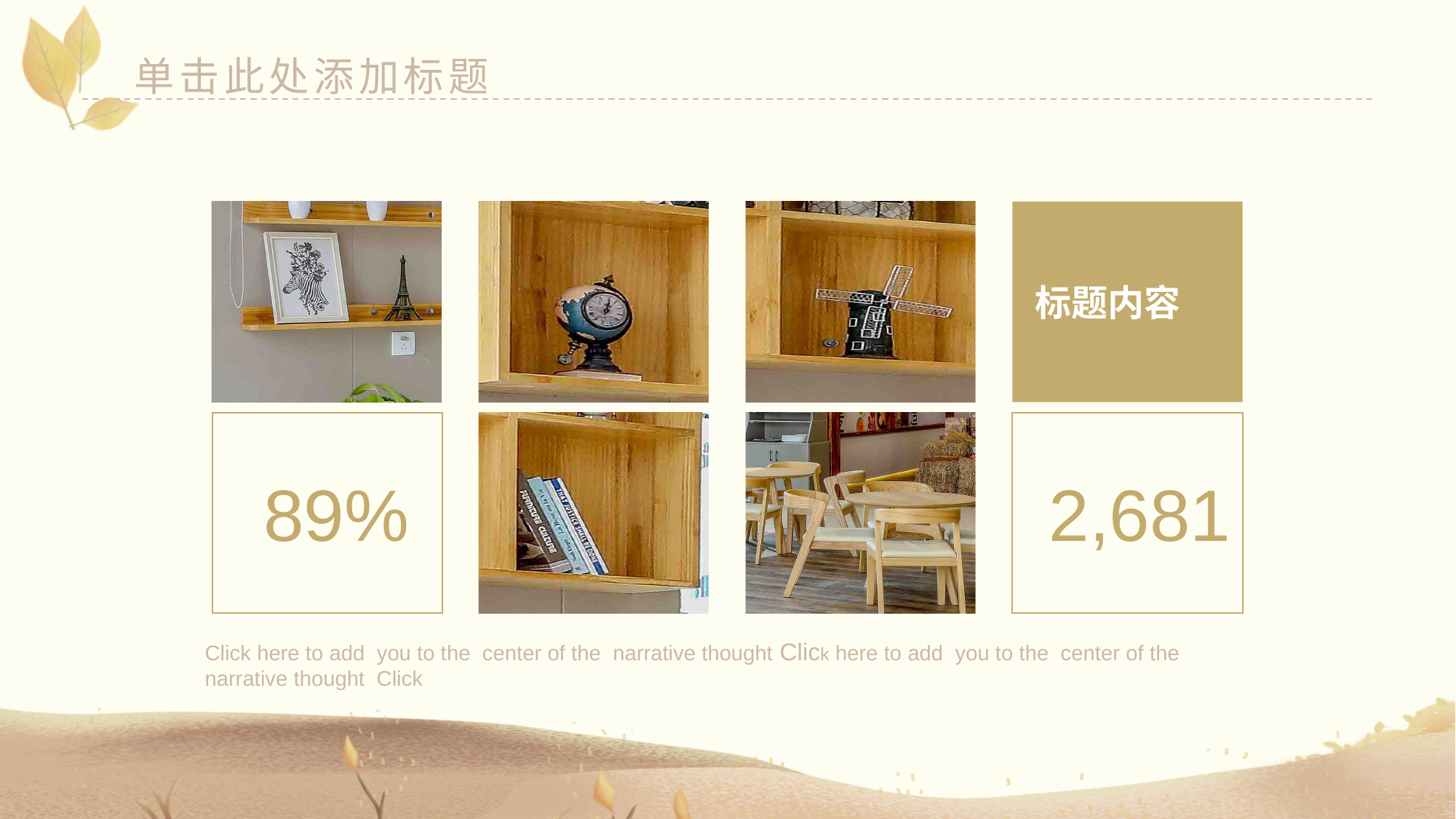

单击此处添加标题

标题内容

2,681
89%
Click here to add  you to the  center of the  narrative thought Click here to add  you to the  center of the  narrative thought  Click